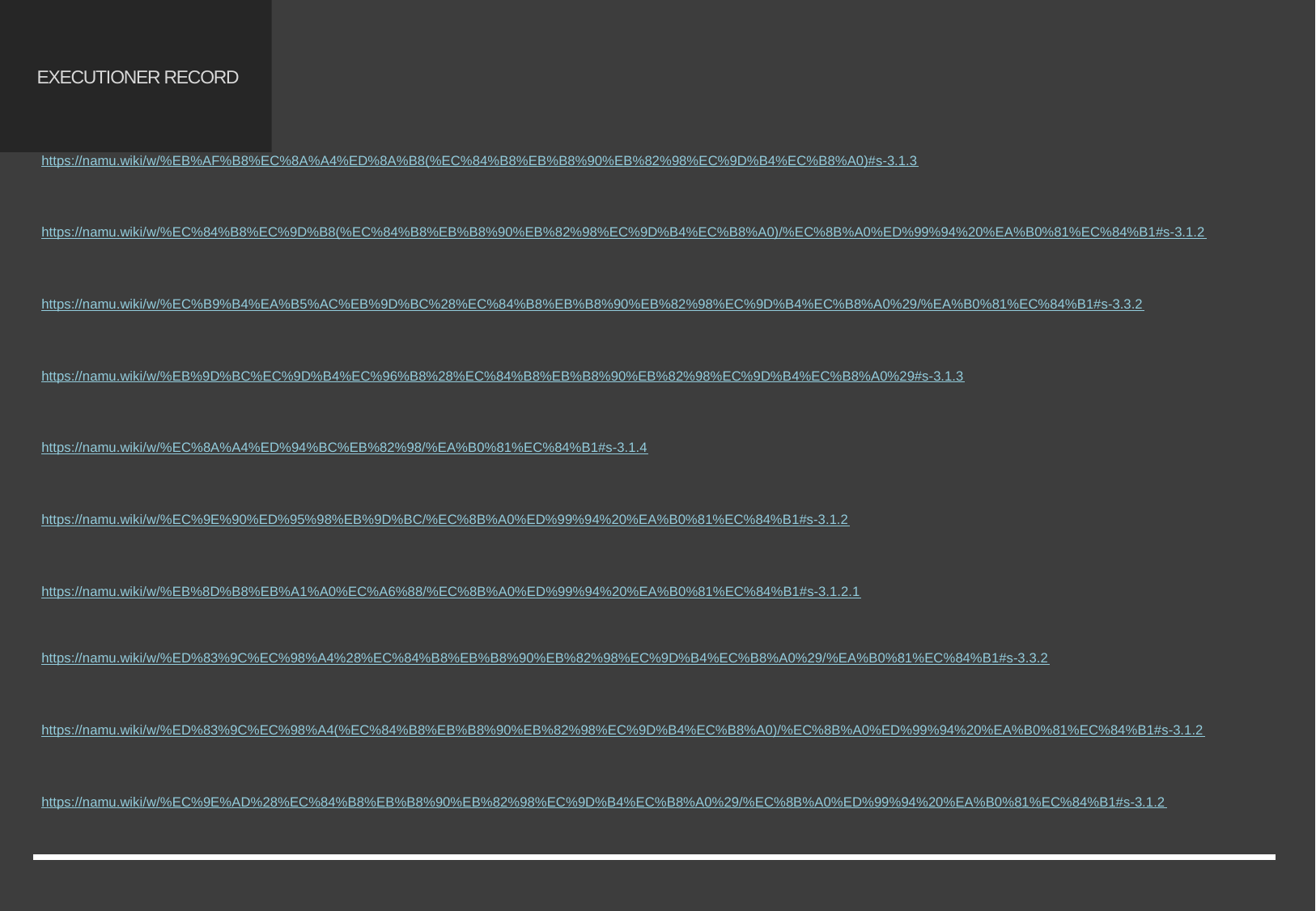

참고 문헌
# EXECUTIONER RECORD
페이지 32 : 그림 24_단검 스킬 아이콘 예시_나무 위키
https://namu.wiki/w/%EB%AF%B8%EC%8A%A4%ED%8A%B8(%EC%84%B8%EB%B8%90%EB%82%98%EC%9D%B4%EC%B8%A0)#s-3.1.3

페이지 32 : 그림 25_단검 스킬 아이콘 예시_나무 위키
https://namu.wiki/w/%EC%84%B8%EC%9D%B8(%EC%84%B8%EB%B8%90%EB%82%98%EC%9D%B4%EC%B8%A0)/%EC%8B%A0%ED%99%94%20%EA%B0%81%EC%84%B1#s-3.1.2

페이지 32 : 그림 26_단검 스킬 아이콘 예시_나무 위키
https://namu.wiki/w/%EC%B9%B4%EA%B5%AC%EB%9D%BC%28%EC%84%B8%EB%B8%90%EB%82%98%EC%9D%B4%EC%B8%A0%29/%EA%B0%81%EC%84%B1#s-3.3.2

페이지 33 : 그림 27_단검 스킬 아이콘 예시_나무 위키
https://namu.wiki/w/%EB%9D%BC%EC%9D%B4%EC%96%B8%28%EC%84%B8%EB%B8%90%EB%82%98%EC%9D%B4%EC%B8%A0%29#s-3.1.3

페이지 33 : 그림 28_단검 스킬 아이콘 예시_나무 위키
https://namu.wiki/w/%EC%8A%A4%ED%94%BC%EB%82%98/%EA%B0%81%EC%84%B1#s-3.1.4

페이지 35 : 그림 29_장검 스킬 아이콘 예시_나무 위키
https://namu.wiki/w/%EC%9E%90%ED%95%98%EB%9D%BC/%EC%8B%A0%ED%99%94%20%EA%B0%81%EC%84%B1#s-3.1.2

페이지 35 : 그림 30_장검 스킬 아이콘 예시_나무 위키
https://namu.wiki/w/%EB%8D%B8%EB%A1%A0%EC%A6%88/%EC%8B%A0%ED%99%94%20%EA%B0%81%EC%84%B1#s-3.1.2.1

페이지 35 : 그림 31_장검 스킬 아이콘 예시_나무 위키https://namu.wiki/w/%ED%83%9C%EC%98%A4%28%EC%84%B8%EB%B8%90%EB%82%98%EC%9D%B4%EC%B8%A0%29/%EA%B0%81%EC%84%B1#s-3.3.2

페이지 36 : 그림 32_장검 스킬 아이콘 예시_나무 위키
https://namu.wiki/w/%ED%83%9C%EC%98%A4(%EC%84%B8%EB%B8%90%EB%82%98%EC%9D%B4%EC%B8%A0)/%EC%8B%A0%ED%99%94%20%EA%B0%81%EC%84%B1#s-3.1.2

페이지 36 : 그림 33_장검 스킬 아이콘 예시_나무 위키
https://namu.wiki/w/%EC%9E%AD%28%EC%84%B8%EB%B8%90%EB%82%98%EC%9D%B4%EC%B8%A0%29/%EC%8B%A0%ED%99%94%20%EA%B0%81%EC%84%B1#s-3.1.2
66/68